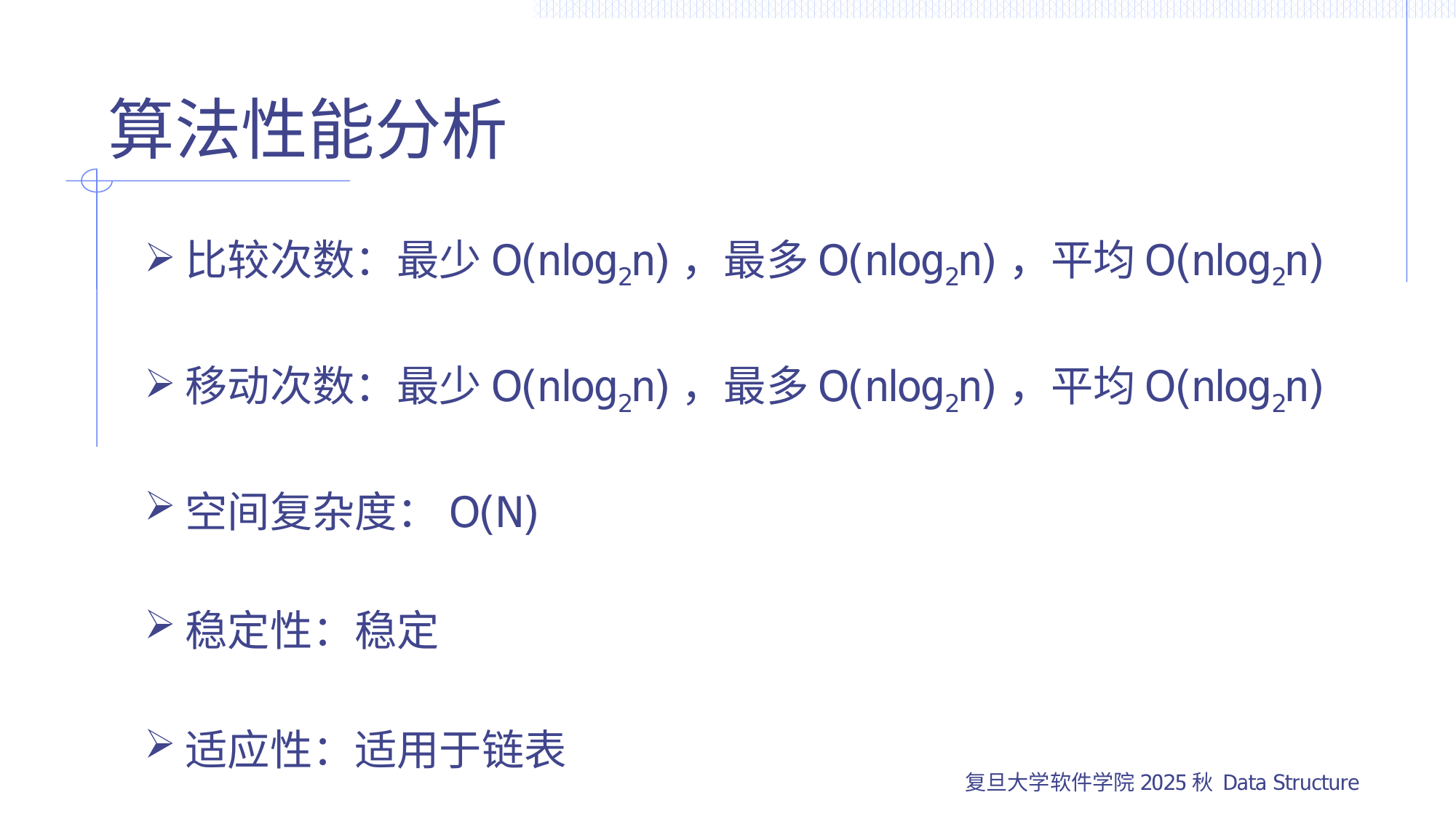

# 算法性能分析
比较次数：最少O(nlog2n)，最多O(nlog2n)，平均O(nlog2n)

移动次数：最少O(nlog2n)，最多O(nlog2n)，平均O(nlog2n)

空间复杂度：O(N)

稳定性：稳定

适应性：适用于链表